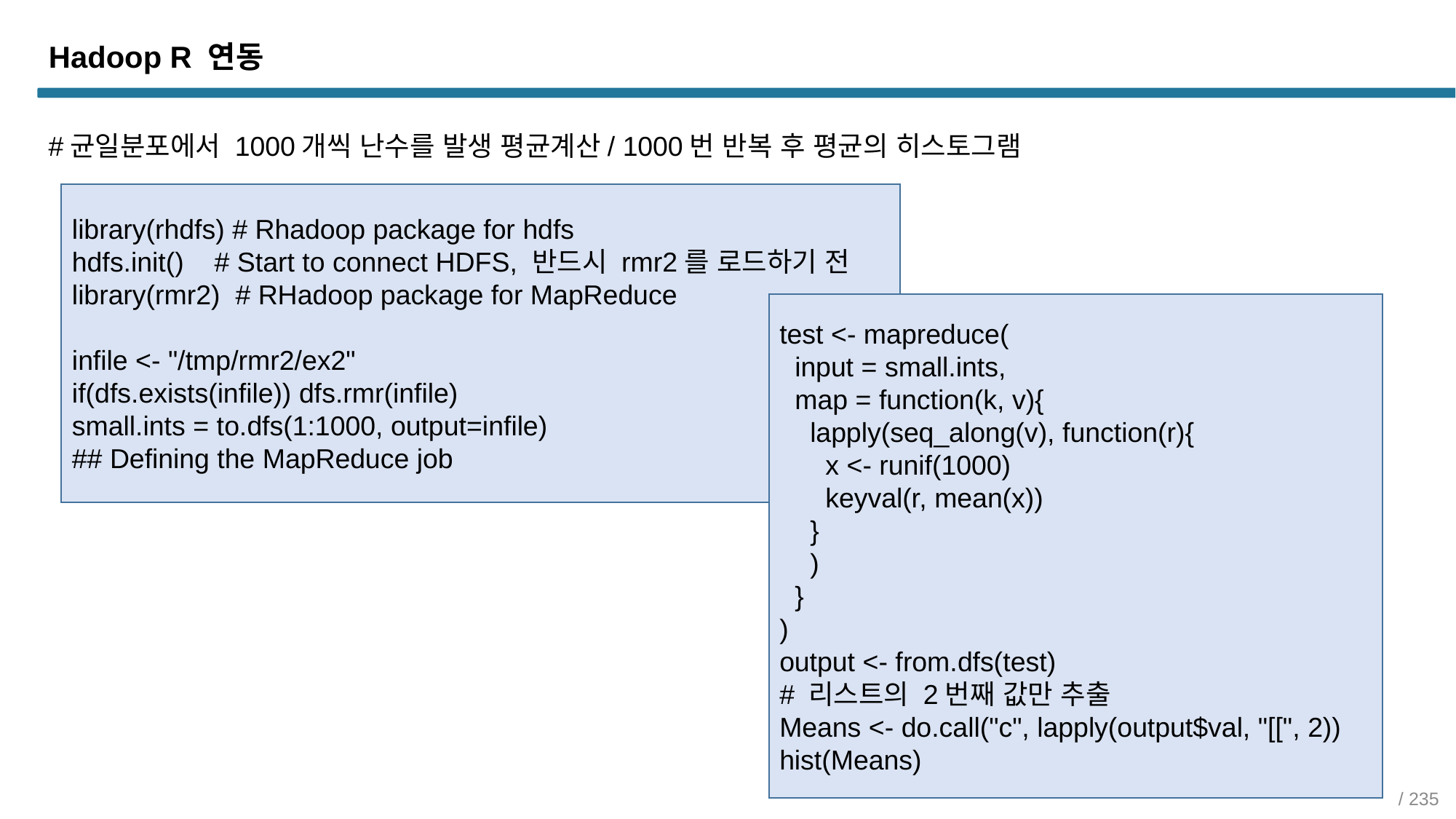

Hadoop R 연동
#균일분포에서 1000개씩 난수를 발생 평균계산/ 1000번 반복 후 평균의 히스토그램
library(rhdfs) # Rhadoop package for hdfs
hdfs.init()    # Start to connect HDFS, 반드시 rmr2를 로드하기 전
library(rmr2)  # RHadoop package for MapReduce

infile <- "/tmp/rmr2/ex2"
if(dfs.exists(infile)) dfs.rmr(infile)
small.ints = to.dfs(1:1000, output=infile)
## Defining the MapReduce job
test <- mapreduce(
  input = small.ints,
  map = function(k, v){
    lapply(seq_along(v), function(r){
      x <- runif(1000)
      keyval(r, mean(x))
    }
    )
  }
)
output <- from.dfs(test)
# 리스트의 2번째 값만 추출
Means <- do.call("c", lapply(output$val, "[[", 2))
hist(Means)
/ 235